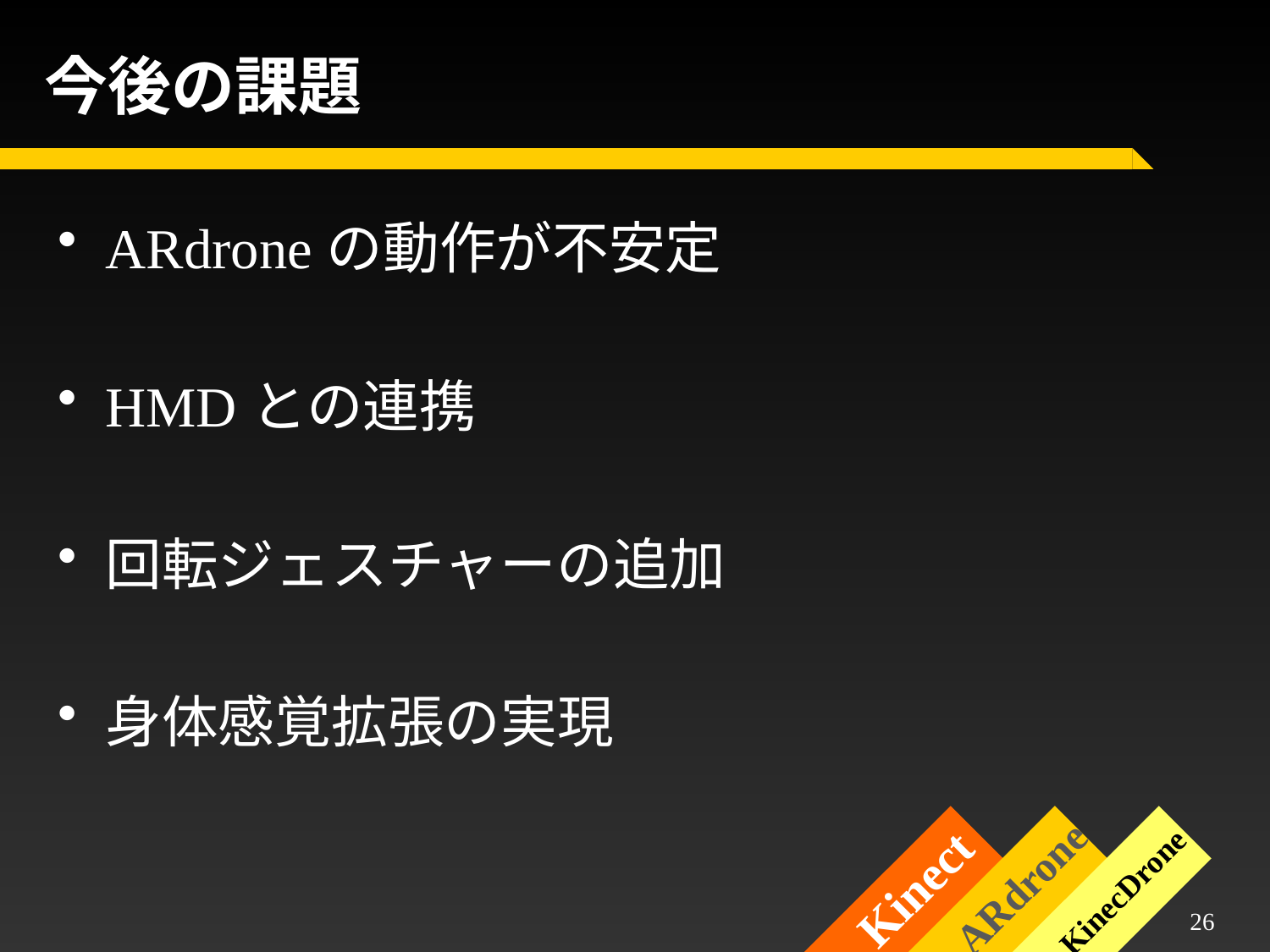

# 今後の課題
ARdroneの動作が不安定

HMDとの連携

回転ジェスチャーの追加

身体感覚拡張の実現
ARdrone
Kinect
KinecDrone
26